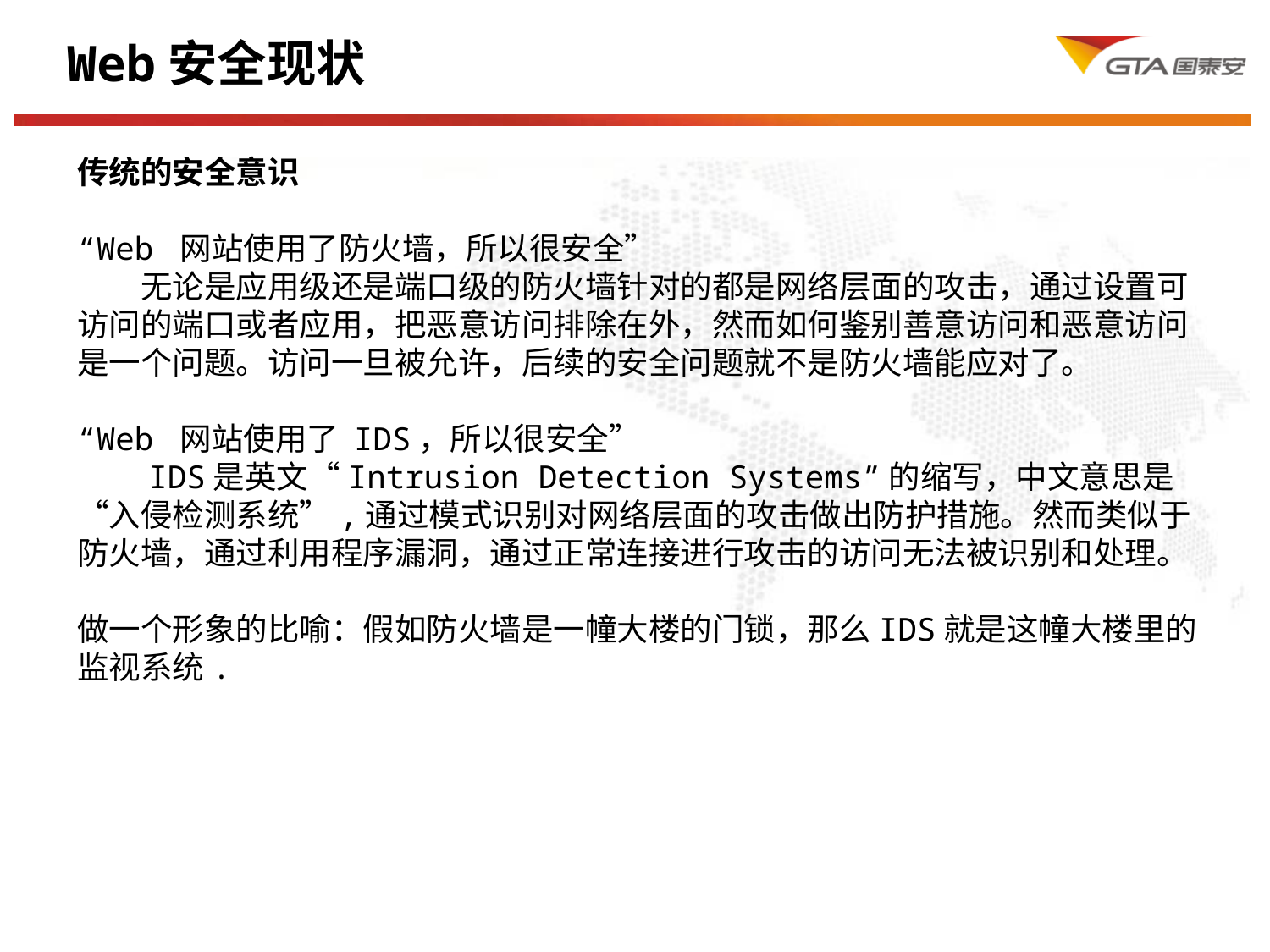

Web安全现状、自我介绍
传统的安全意识

“Web 网站使用了防火墙，所以很安全”
　　无论是应用级还是端口级的防火墙针对的都是网络层面的攻击，通过设置可访问的端口或者应用，把恶意访问排除在外，然而如何鉴别善意访问和恶意访问是一个问题。访问一旦被允许，后续的安全问题就不是防火墙能应对了。

“Web 网站使用了 IDS，所以很安全”
　　IDS是英文“Intrusion Detection Systems”的缩写，中文意思是“入侵检测系统”,通过模式识别对网络层面的攻击做出防护措施。然而类似于防火墙，通过利用程序漏洞，通过正常连接进行攻击的访问无法被识别和处理。

做一个形象的比喻：假如防火墙是一幢大楼的门锁，那么IDS就是这幢大楼里的监视系统.